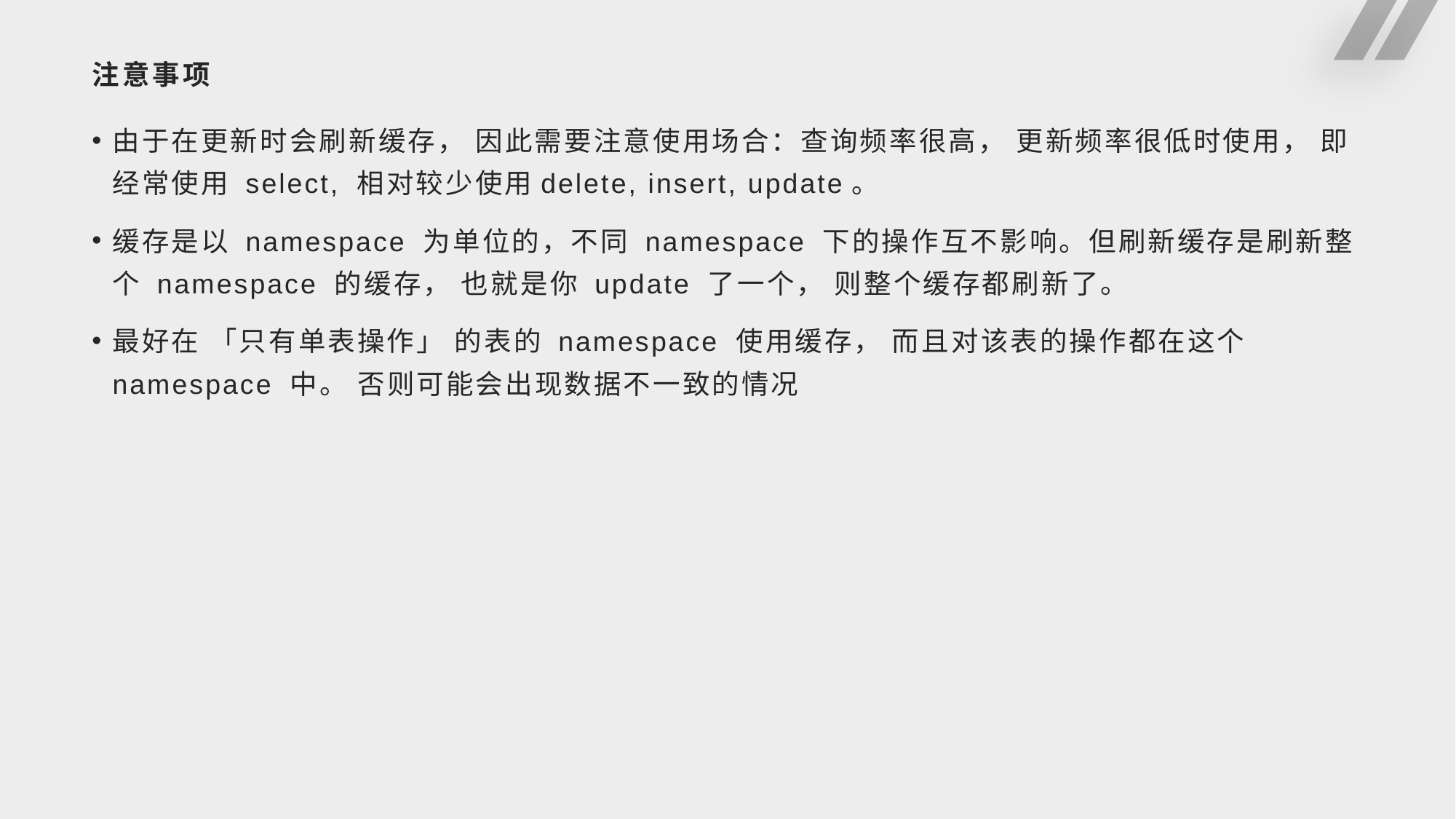

# 注意事项
由于在更新时会刷新缓存， 因此需要注意使用场合：查询频率很高， 更新频率很低时使用， 即经常使用 select, 相对较少使用delete, insert, update。
缓存是以 namespace 为单位的，不同 namespace 下的操作互不影响。但刷新缓存是刷新整个 namespace 的缓存， 也就是你 update 了一个， 则整个缓存都刷新了。
最好在 「只有单表操作」 的表的 namespace 使用缓存， 而且对该表的操作都在这个 namespace 中。 否则可能会出现数据不一致的情况